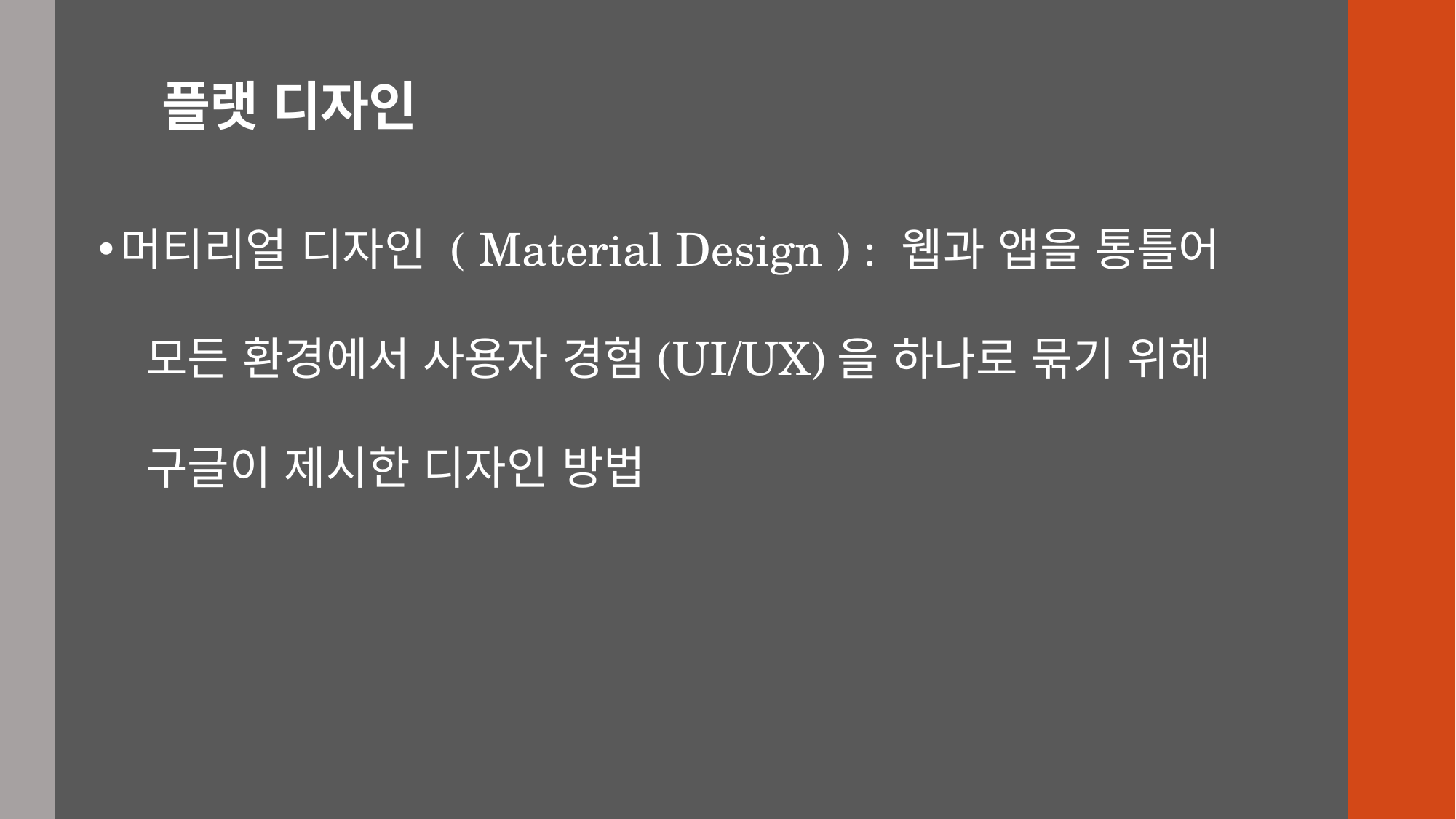

# 플랫 디자인
머티리얼 디자인 ( Material Design ) : 웹과 앱을 통틀어
  모든 환경에서 사용자 경험(UI/UX)을 하나로 묶기 위해
  구글이 제시한 디자인 방법